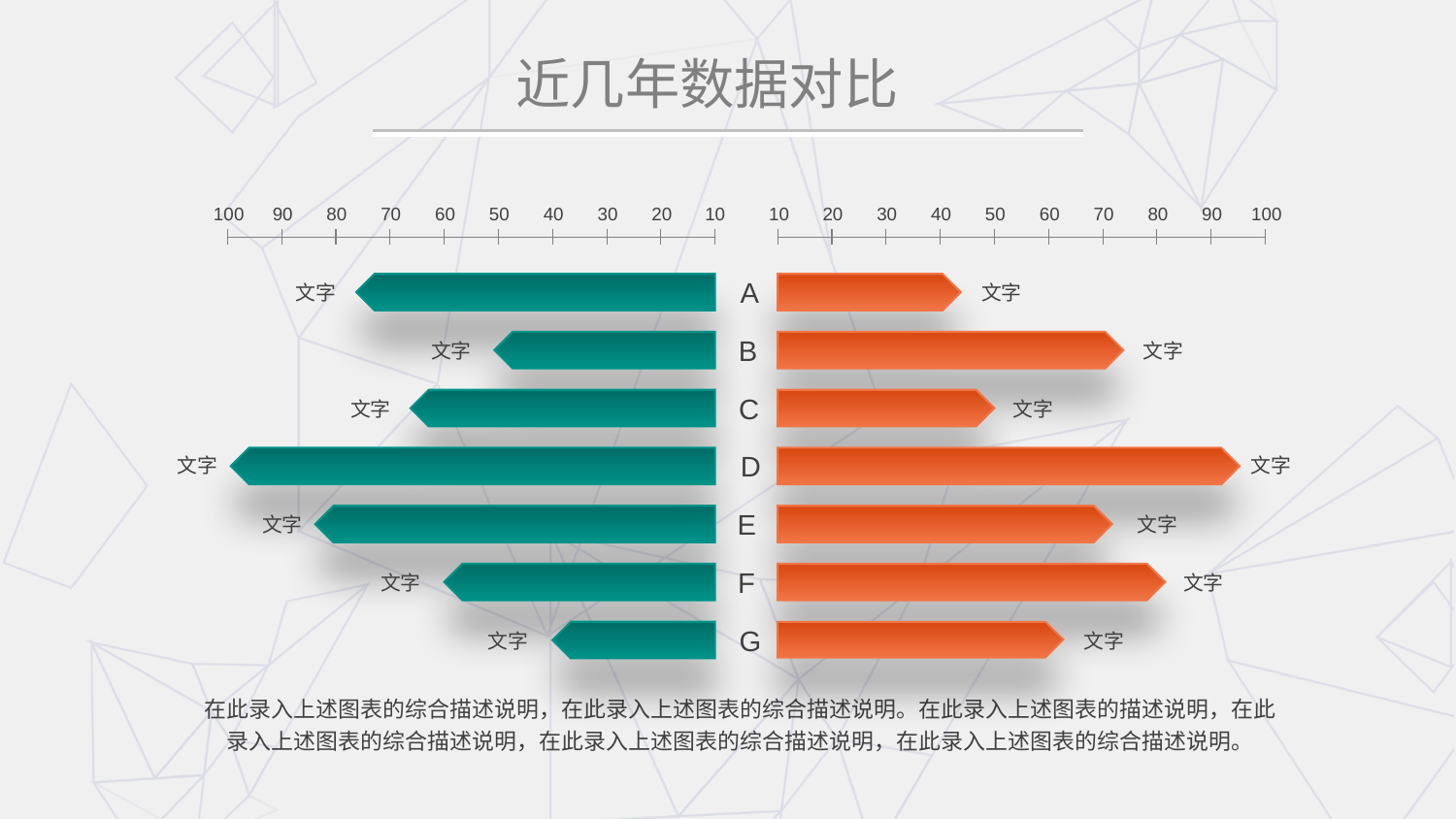

# 近几年数据对比
100
90
80
70
60
50
40
30
20
10
10
20
30
40
50
60
70
80
90
100
A

文字
文字
B

文字
文字
C

文字
文字
D

文字
文字
E

文字
文字
F

文字
文字
G

文字
文字
在此录入上述图表的综合描述说明，在此录入上述图表的综合描述说明。在此录入上述图表的描述说明，在此录入上述图表的综合描述说明，在此录入上述图表的综合描述说明，在此录入上述图表的综合描述说明。